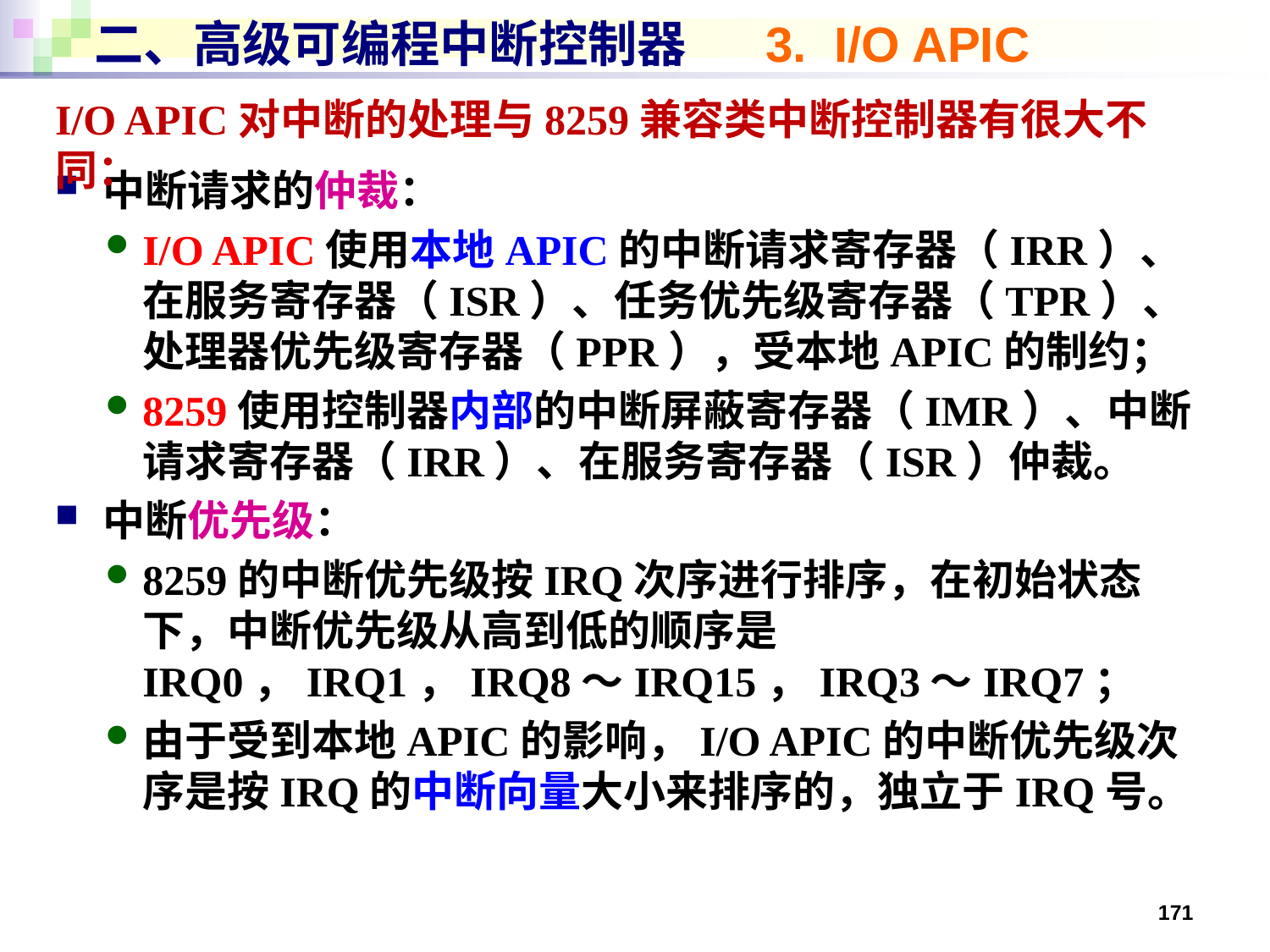

# 二、高级可编程中断控制器      3.  I/O APIC
I/O APIC对中断的处理与8259兼容类中断控制器有很大不同：
中断请求的仲裁：
I/O APIC使用本地APIC的中断请求寄存器（IRR）、在服务寄存器（ISR）、任务优先级寄存器（TPR）、处理器优先级寄存器（PPR），受本地APIC的制约；
8259使用控制器内部的中断屏蔽寄存器（IMR）、中断请求寄存器（IRR）、在服务寄存器（ISR）仲裁。
中断优先级：
8259的中断优先级按IRQ次序进行排序，在初始状态下，中断优先级从高到低的顺序是IRQ0，IRQ1，IRQ8～IRQ15，IRQ3～IRQ7；
由于受到本地APIC的影响，I/O APIC的中断优先级次序是按IRQ的中断向量大小来排序的，独立于IRQ号。
171